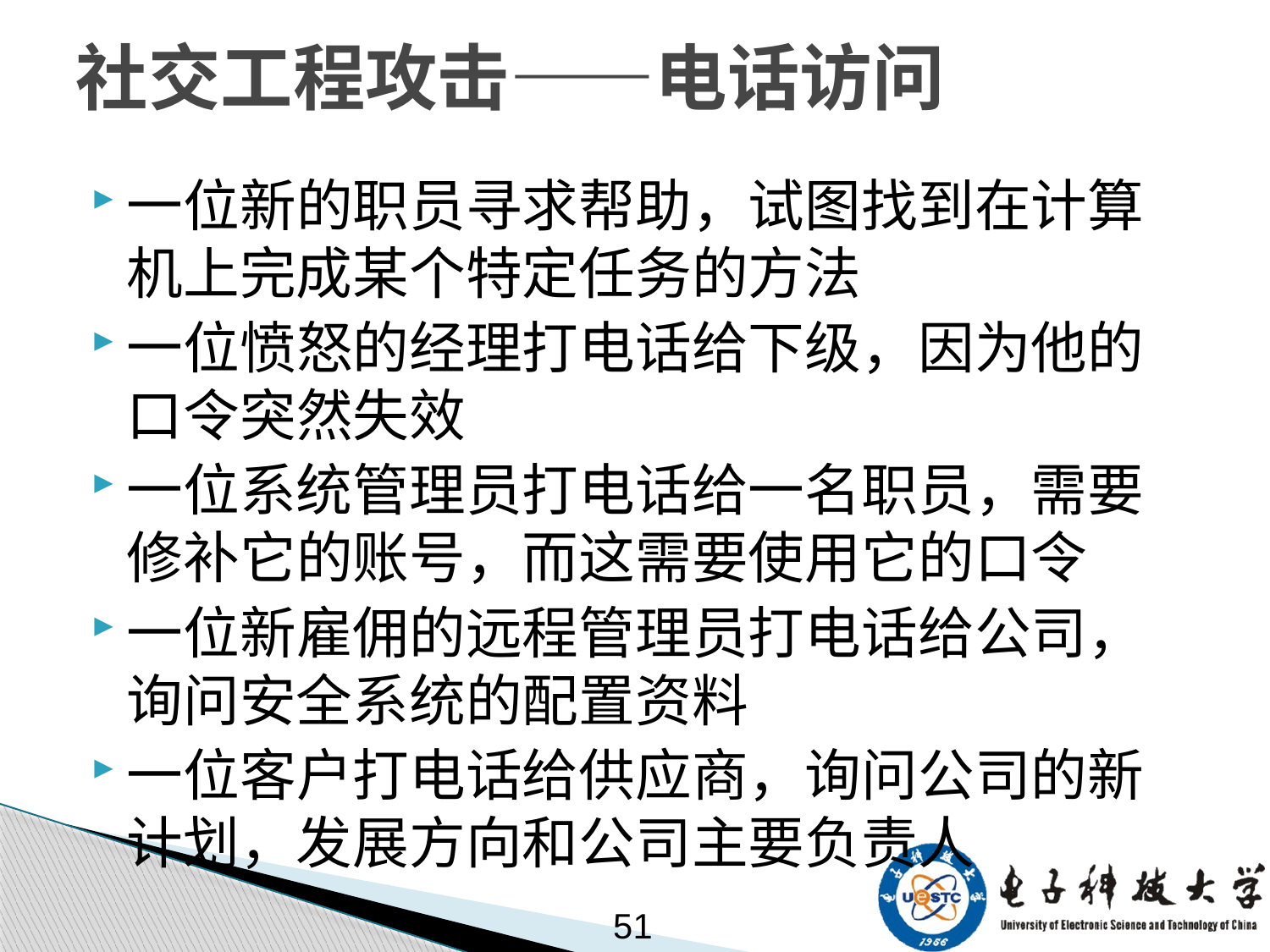

# 社交工程攻击——电话访问
一位新的职员寻求帮助，试图找到在计算机上完成某个特定任务的方法
一位愤怒的经理打电话给下级，因为他的口令突然失效
一位系统管理员打电话给一名职员，需要修补它的账号，而这需要使用它的口令
一位新雇佣的远程管理员打电话给公司，询问安全系统的配置资料
一位客户打电话给供应商，询问公司的新计划，发展方向和公司主要负责人
51